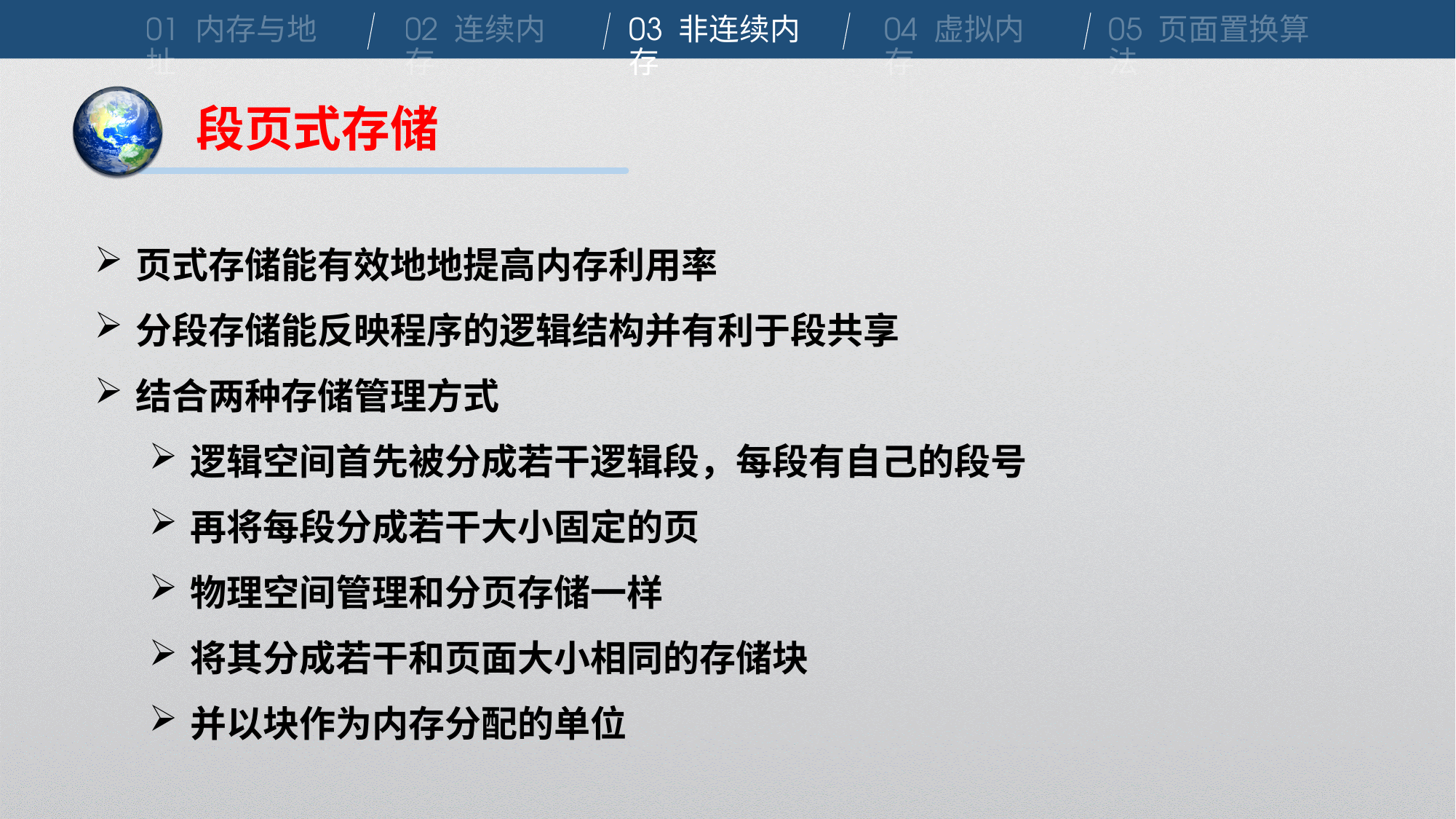

01 内存与地址
02 连续内存
03 非连续内存
04 虚拟内存
05 页面置换算法
段页式存储
页式存储能有效地地提高内存利用率
分段存储能反映程序的逻辑结构并有利于段共享
结合两种存储管理方式
逻辑空间首先被分成若干逻辑段，每段有自己的段号
再将每段分成若干大小固定的页
物理空间管理和分页存储一样
将其分成若干和页面大小相同的存储块
并以块作为内存分配的单位